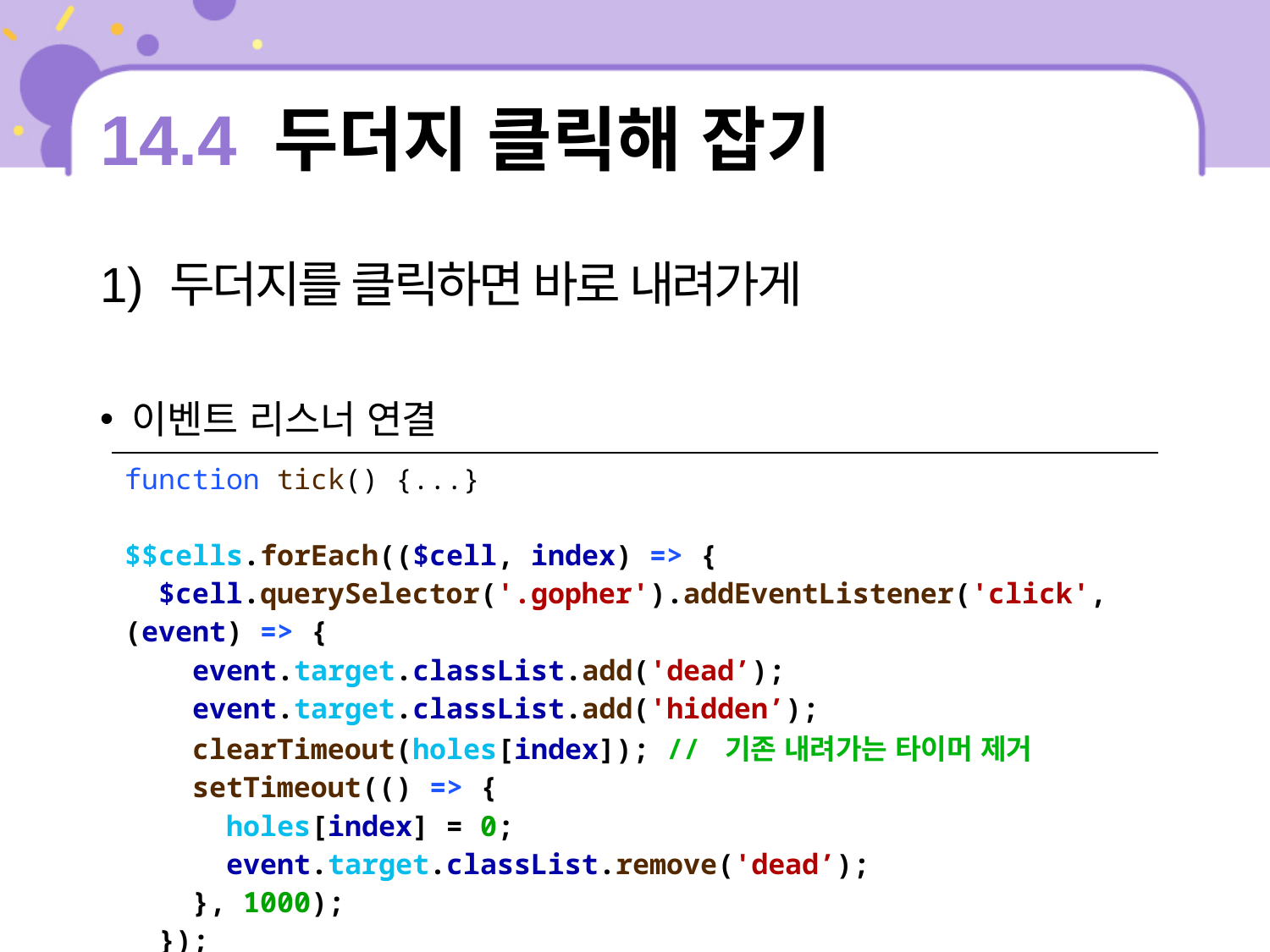

# 14.4 두더지 클릭해 잡기
1) 두더지를 클릭하면 바로 내려가게
이벤트 리스너 연결
| function tick() {...} $$cells.forEach(($cell, index) => { $cell.querySelector('.gopher').addEventListener('click', (event) => { event.target.classList.add('dead’); event.target.classList.add('hidden’); clearTimeout(holes[index]); // 기존 내려가는 타이머 제거 setTimeout(() => { holes[index] = 0; event.target.classList.remove('dead’); }, 1000); }); }); |
| --- |